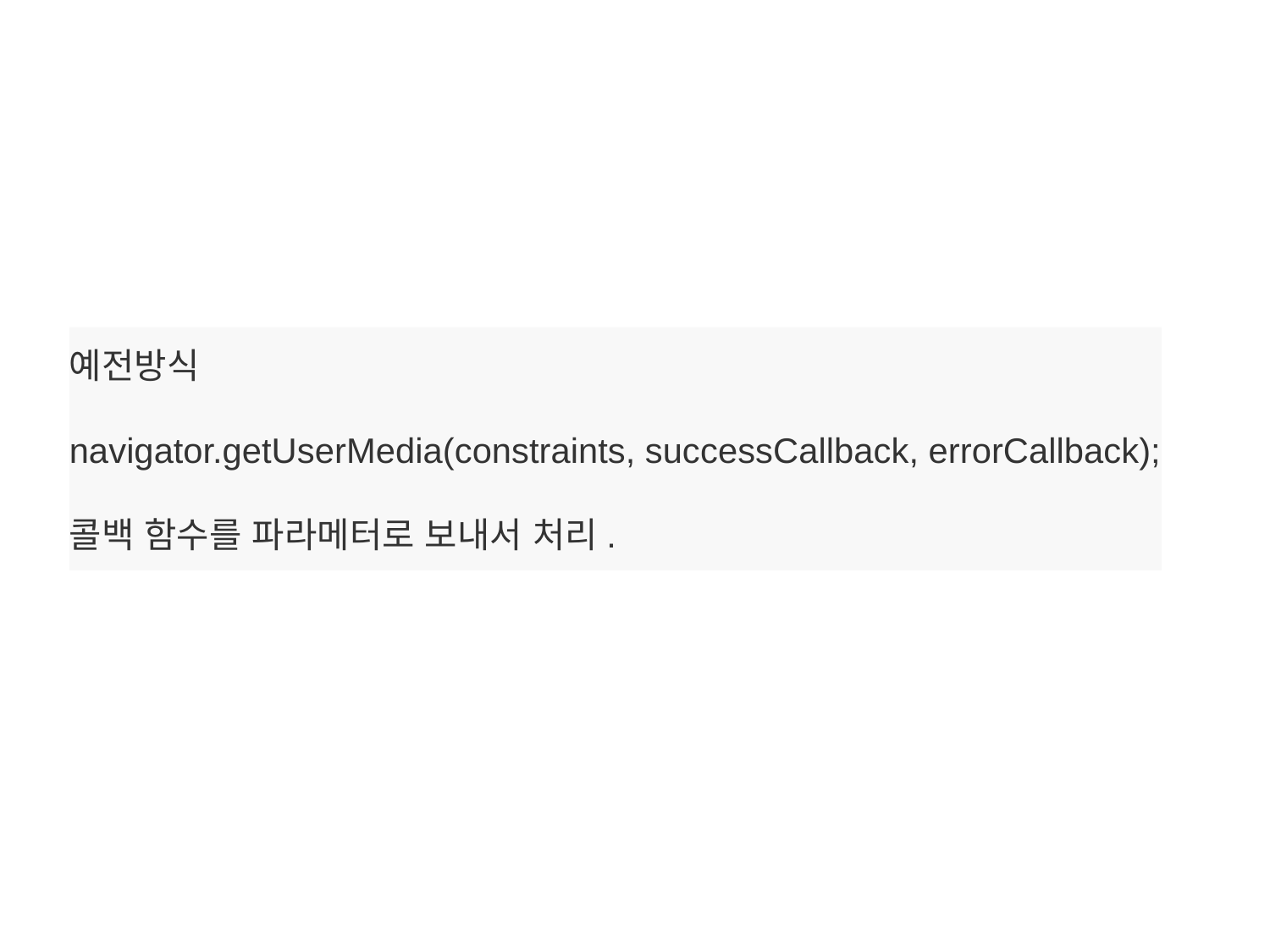

예전방식

navigator.getUserMedia(constraints, successCallback, errorCallback);

콜백 함수를 파라메터로 보내서 처리.